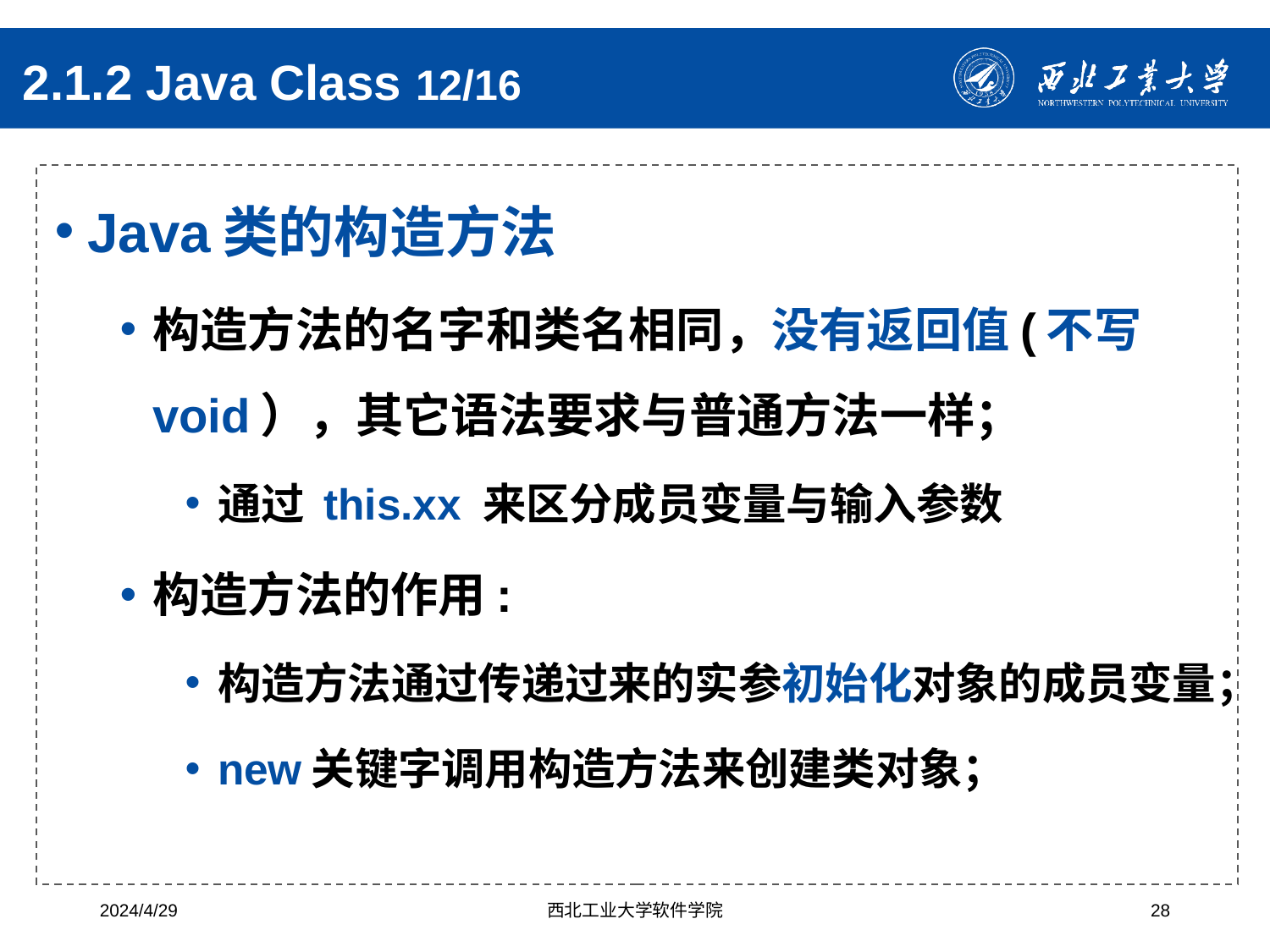

# 2.1.2 Java Class 12/16
Java类的构造方法
构造方法的名字和类名相同，没有返回值(不写void），其它语法要求与普通方法一样；
通过 this.xx 来区分成员变量与输入参数
构造方法的作用:
构造方法通过传递过来的实参初始化对象的成员变量；
new关键字调用构造方法来创建类对象；

2024/4/29
西北工业大学软件学院
28